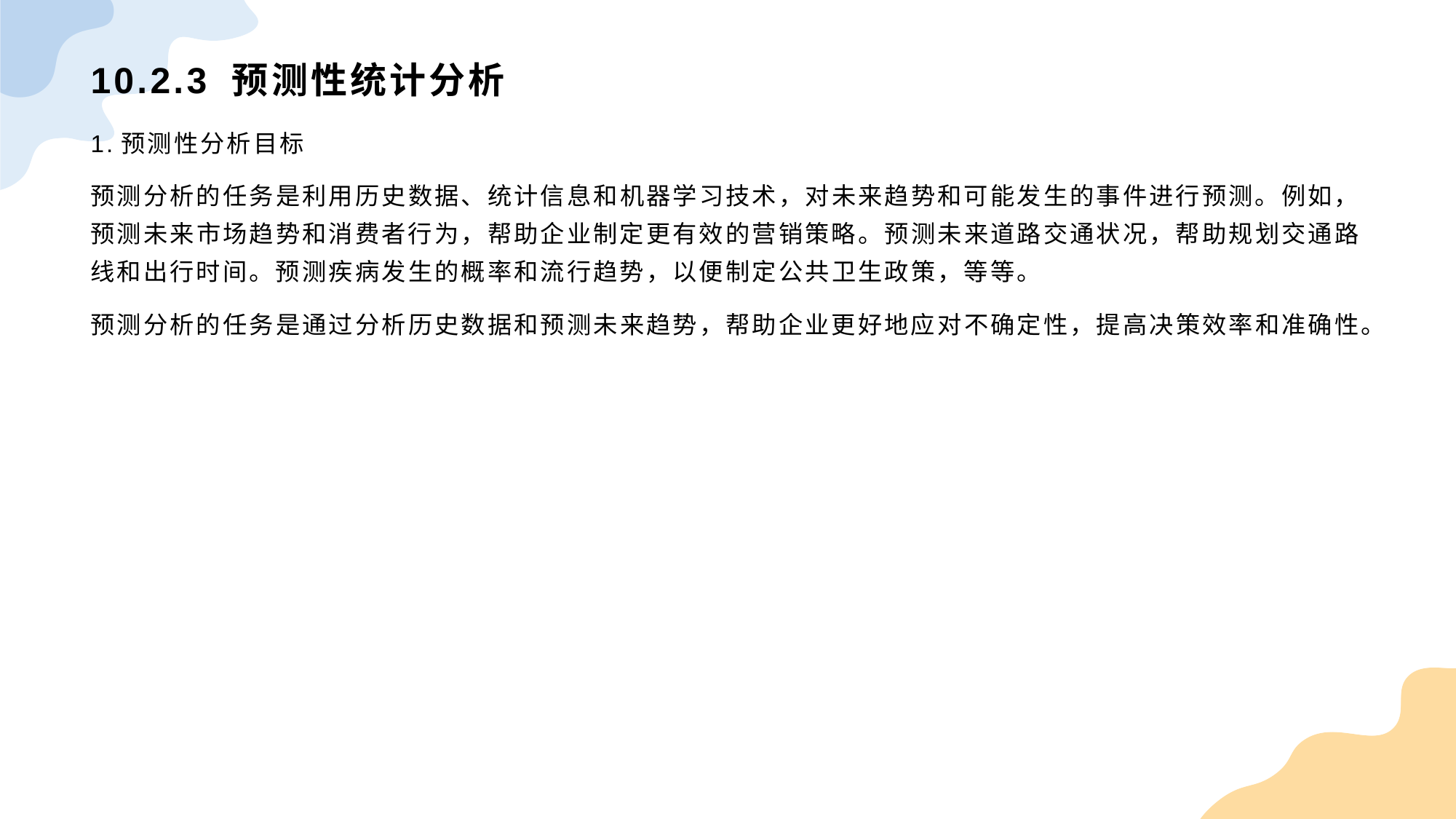

# 10.2.3 预测性统计分析
1.预测性分析目标
预测分析的任务是利用历史数据、统计信息和机器学习技术，对未来趋势和可能发生的事件进行预测。例如，预测未来市场趋势和消费者行为，帮助企业制定更有效的营销策略。预测未来道路交通状况，帮助规划交通路线和出行时间。预测疾病发生的概率和流行趋势，以便制定公共卫生政策，等等。
预测分析的任务是通过分析历史数据和预测未来趋势，帮助企业更好地应对不确定性，提高决策效率和准确性。